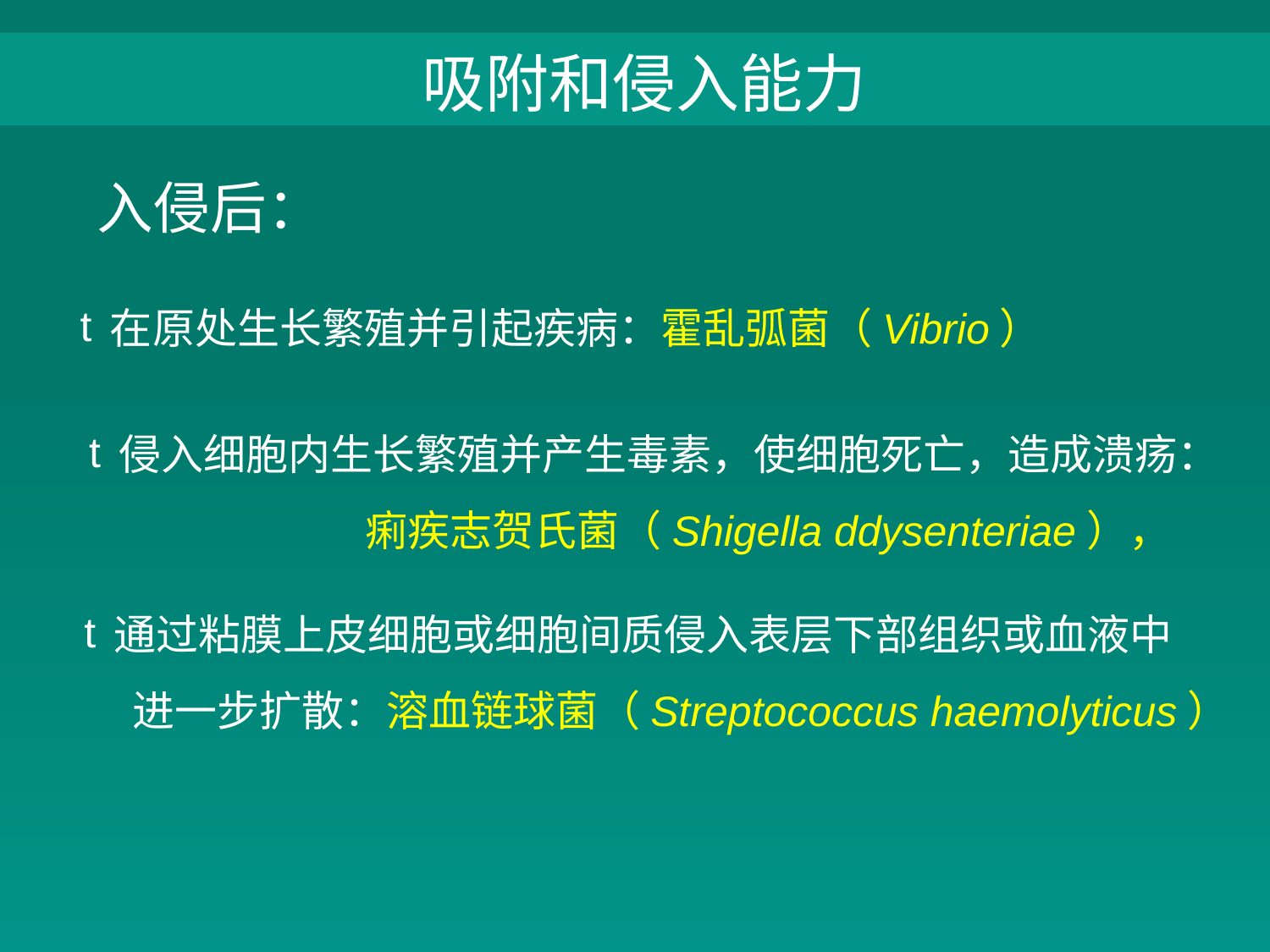

吸附和侵入能力
（1）吸附和侵入能力：
入侵后：
在原处生长繁殖并引起疾病：霍乱弧菌（Vibrio）
侵入细胞内生长繁殖并产生毒素，使细胞死亡，造成溃疡：
                            痢疾志贺氏菌（Shigella ddysenteriae），
通过粘膜上皮细胞或细胞间质侵入表层下部组织或血液中
    进一步扩散：溶血链球菌（Streptococcus haemolyticus）